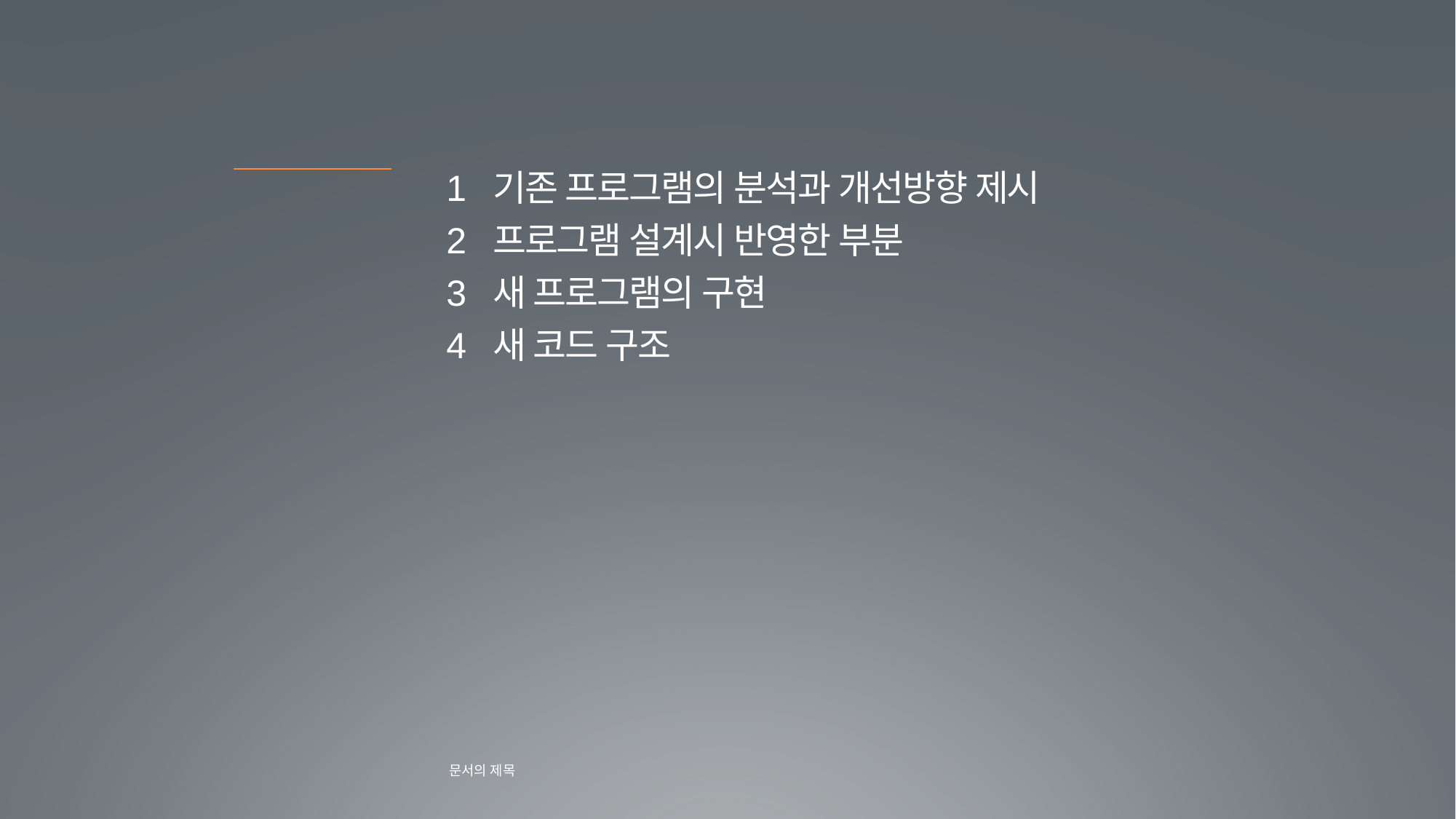

1  기존 프로그램의 분석과 개선방향 제시
2  프로그램 설계시 반영한 부분
3  새 프로그램의 구현
4  새 코드 구조
문서의 제목